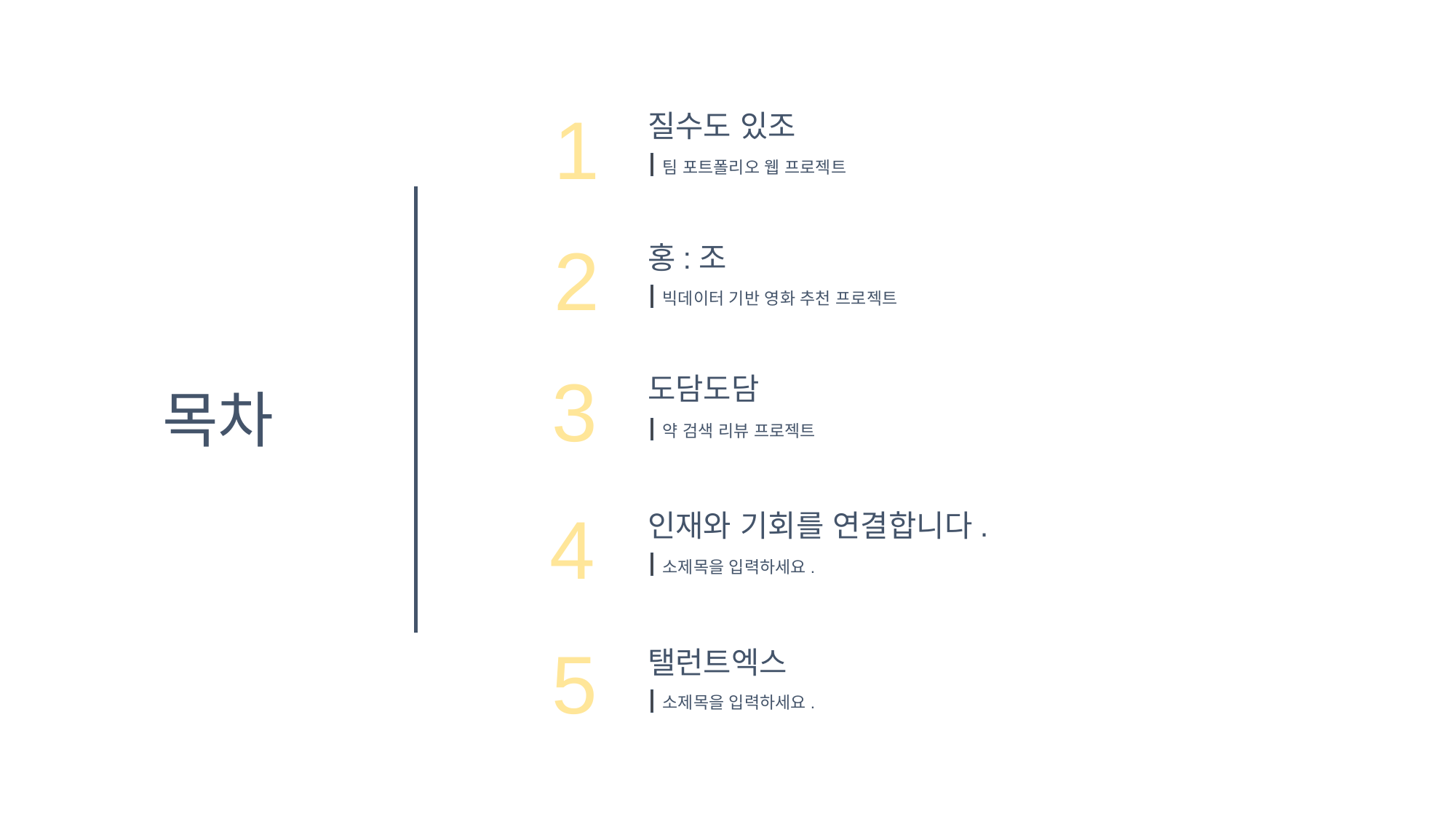

1
질수도 있조
팀 포트폴리오 웹 프로젝트

2
홍:조
빅데이터 기반 영화 추천 프로젝트

3
도담도담
목차
약 검색 리뷰 프로젝트

4
인재와 기회를 연결합니다.
소제목을 입력하세요.

5
탤런트엑스
소제목을 입력하세요.